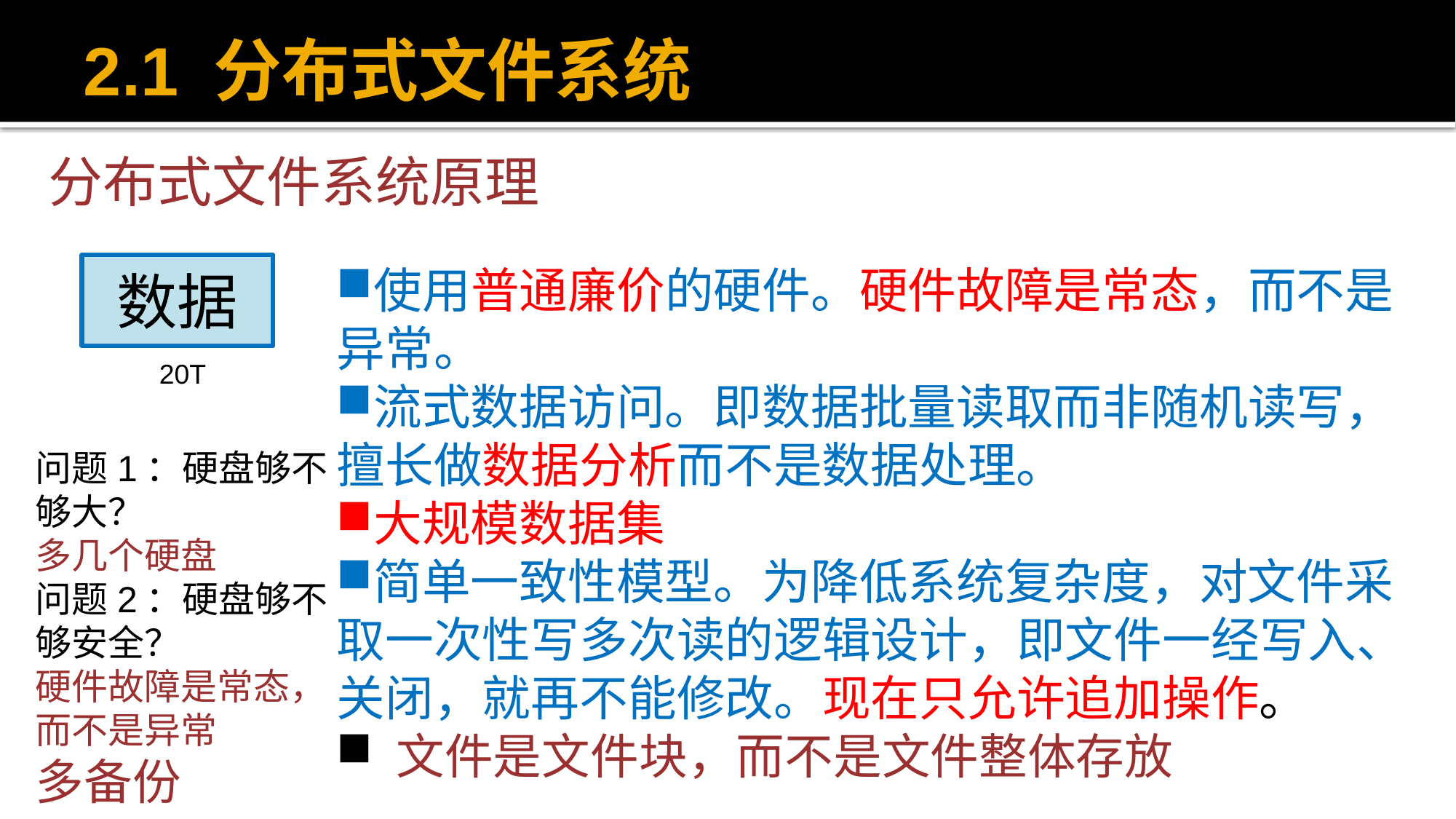

# 2.1 分布式文件系统
分布式文件系统原理
数据
使用普通廉价的硬件。硬件故障是常态，而不是异常。
流式数据访问。即数据批量读取而非随机读写，擅长做数据分析而不是数据处理。
大规模数据集
简单一致性模型。为降低系统复杂度，对文件采取一次性写多次读的逻辑设计，即文件一经写入、关闭，就再不能修改。现在只允许追加操作。
 文件是文件块，而不是文件整体存放
20T
问题1：硬盘够不够大？
多几个硬盘
问题2：硬盘够不够安全？
硬件故障是常态，而不是异常
多备份